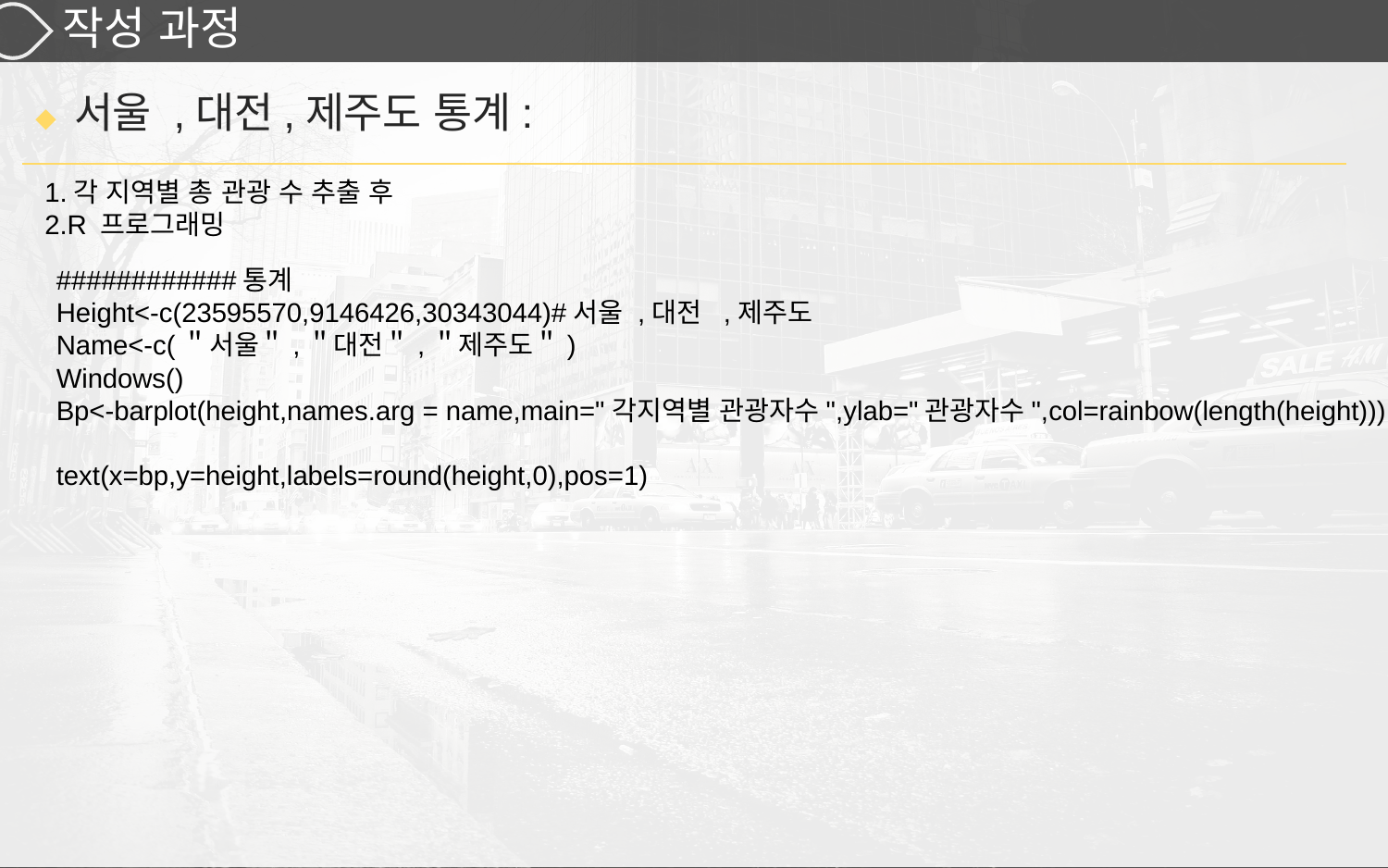

# 작성 과정
◆  서울 ,대전,제주도 통계:
1.각 지역별 총 관광 수 추출 후
2.R 프로그래밍

############통계
Height<-c(23595570,9146426,30343044)#서울 ,대전  ,제주도
Name<-c(＂서울＂,＂대전＂,＂제주도＂)
Windows()
Bp<-barplot(height,names.arg = name,main="각지역별 관광자수",ylab="관광자수",col=rainbow(length(height)))

text(x=bp,y=height,labels=round(height,0),pos=1)